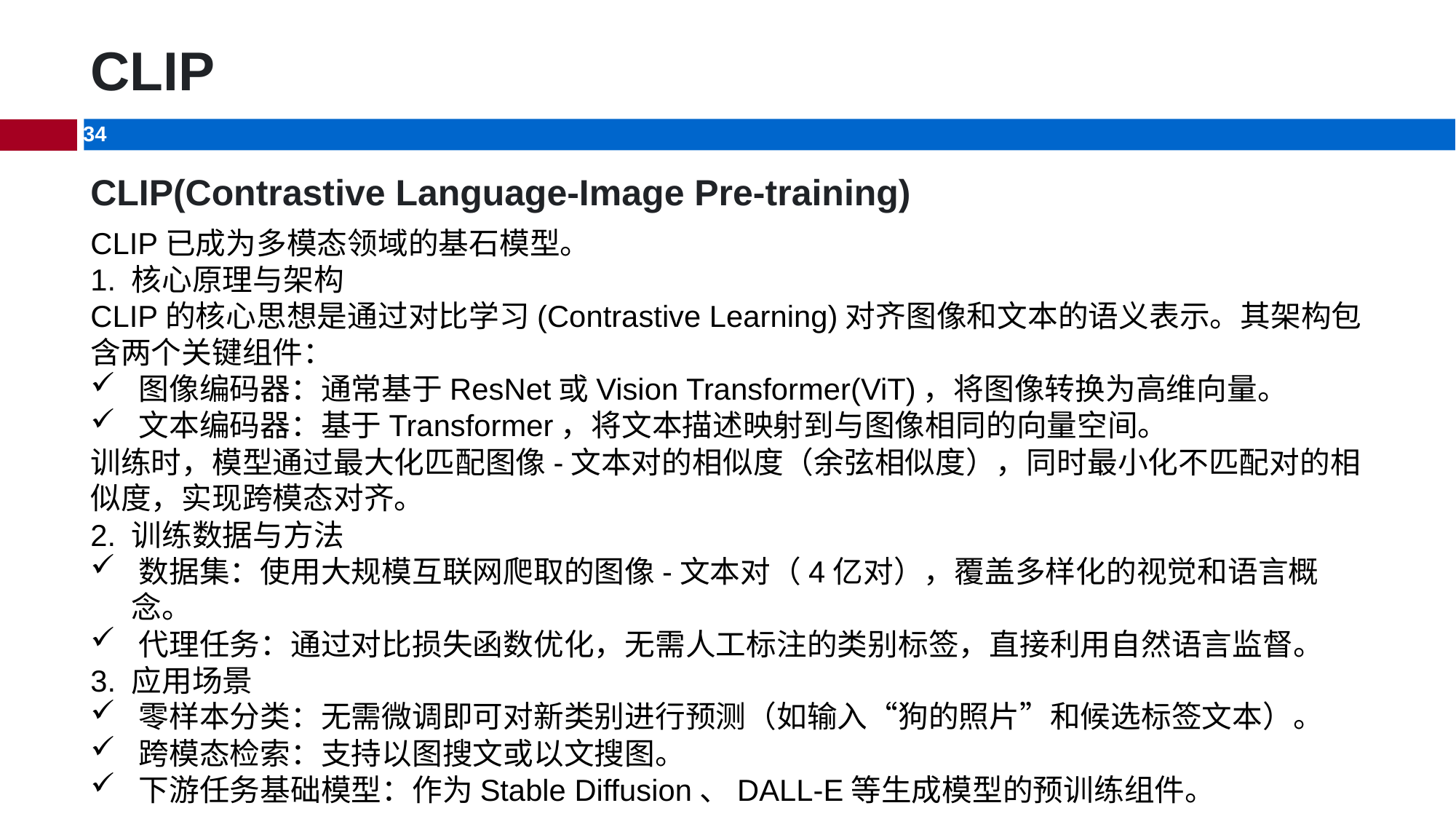

# CLIP
CLIP(Contrastive Language-Image Pre-training)
CLIP已成为多模态领域的基石模型。
1. ‌核心原理与架构‌
CLIP的核心思想是通过‌对比学习‌(Contrastive Learning)对齐图像和文本的语义表示。其架构包含两个关键组件：
‌图像编码器‌：通常基于ResNet或Vision Transformer(ViT)，将图像转换为高维向量。
‌文本编码器‌：基于Transformer，将文本描述映射到与图像相同的向量空间。
训练时，模型通过最大化匹配图像-文本对的相似度（余弦相似度），同时最小化不匹配对的相似度，实现跨模态对齐。
2. ‌训练数据与方法‌
‌数据集‌：使用大规模互联网爬取的图像-文本对（4亿对），覆盖多样化的视觉和语言概念。
‌代理任务‌：通过对比损失函数优化，无需人工标注的类别标签，直接利用自然语言监督。
3. ‌应用场景‌
‌零样本分类‌：无需微调即可对新类别进行预测（如输入“狗的照片”和候选标签文本）。
‌跨模态检索‌：支持以图搜文或以文搜图。
‌下游任务基础模型‌：作为Stable Diffusion、DALL-E等生成模型的预训练组件。